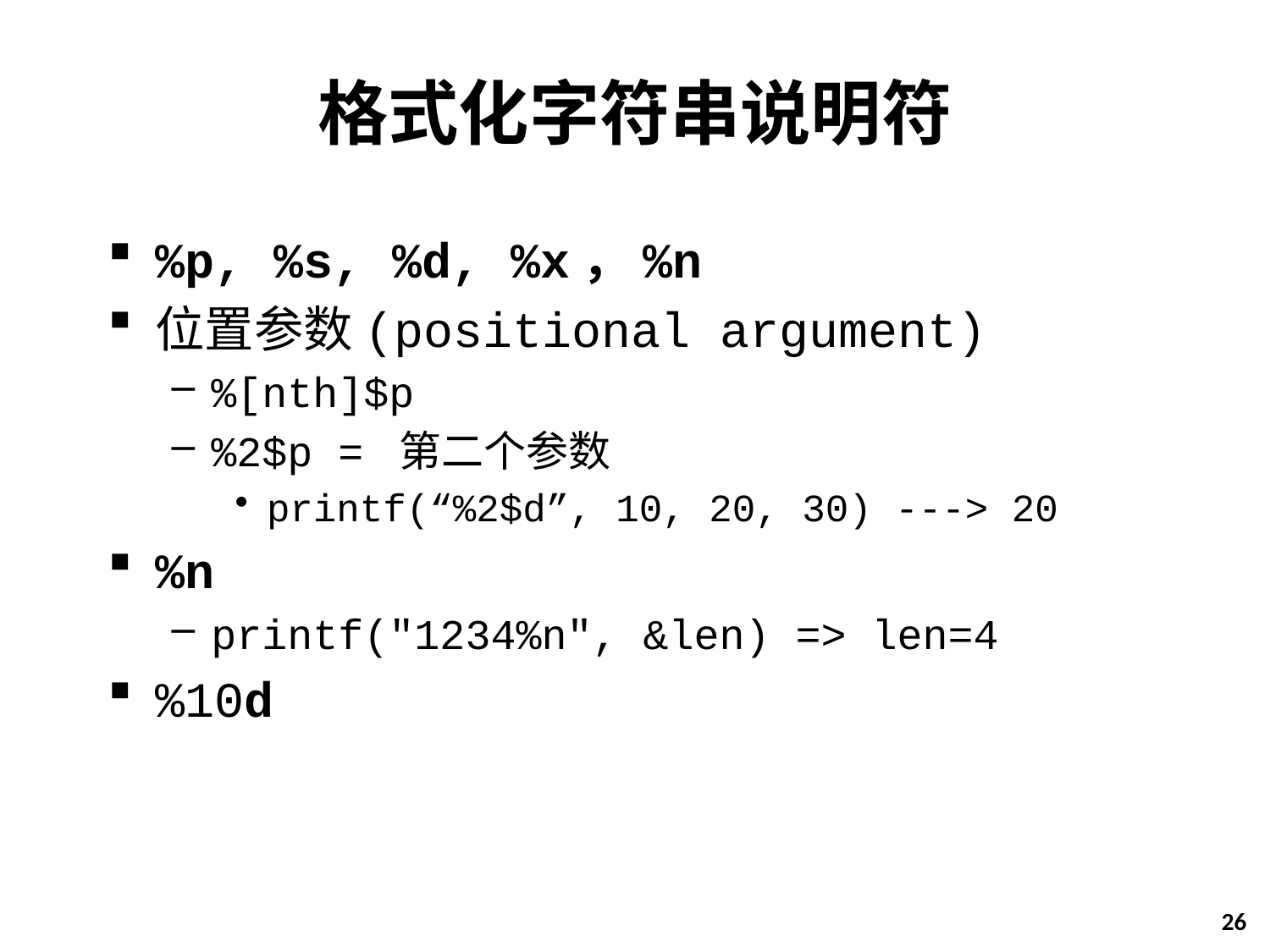

# 格式化字符串说明符
%p, %s, %d, %x，%n
位置参数(positional argument)
%[nth]$p
%2$p = 第二个参数
printf(“%2$d”, 10, 20, 30) ---> 20
%n
printf("1234%n", &len) => len=4
%10d
26